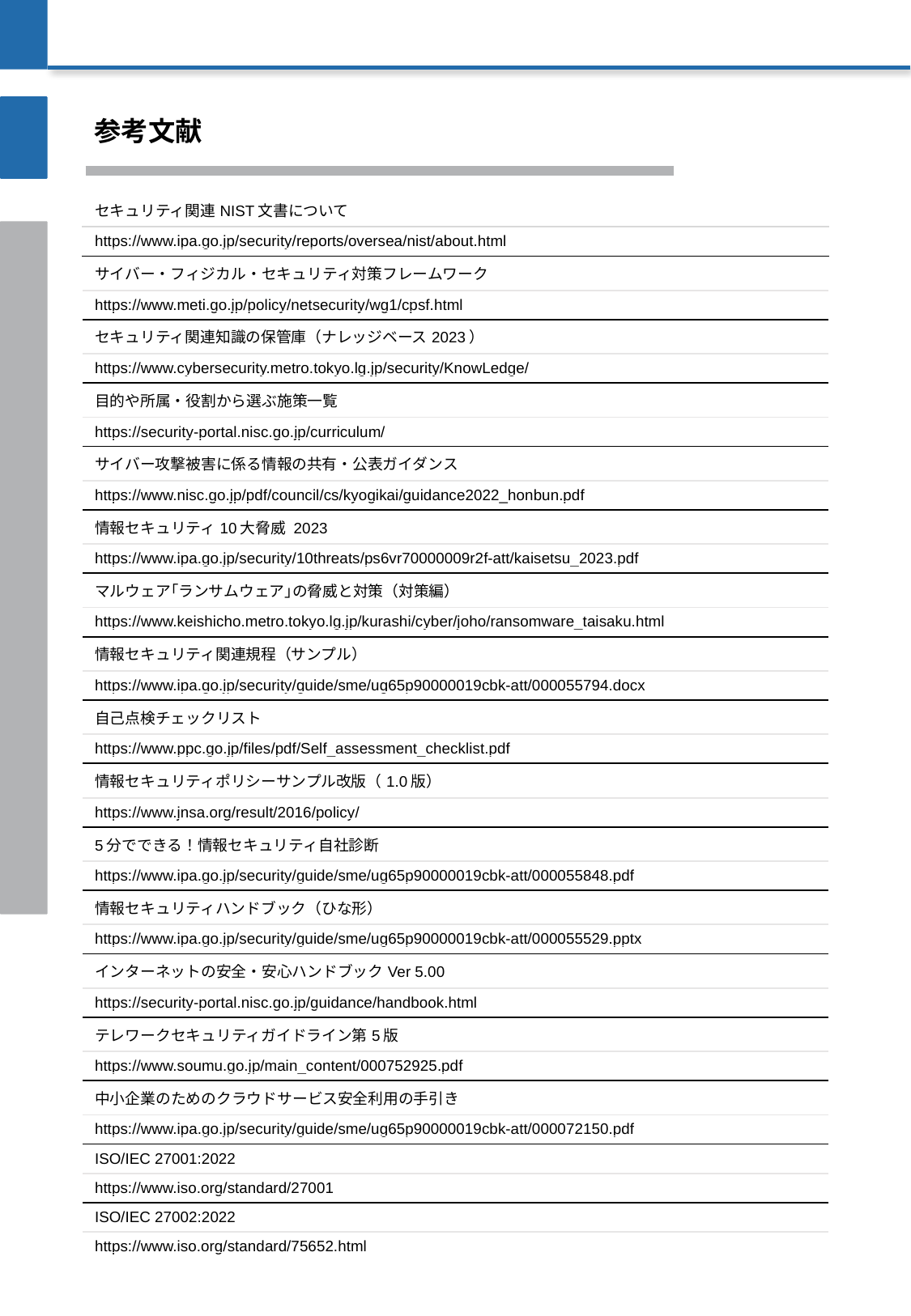

参考文献
| セキュリティ関連NIST文書について |
| --- |
| https://www.ipa.go.jp/security/reports/oversea/nist/about.html |
| サイバー・フィジカル・セキュリティ対策フレームワーク |
| https://www.meti.go.jp/policy/netsecurity/wg1/cpsf.html |
| セキュリティ関連知識の保管庫（ナレッジベース2023） |
| https://www.cybersecurity.metro.tokyo.lg.jp/security/KnowLedge/ |
| 目的や所属・役割から選ぶ施策一覧 |
| https://security-portal.nisc.go.jp/curriculum/ |
| サイバー攻撃被害に係る情報の共有・公表ガイダンス |
| https://www.nisc.go.jp/pdf/council/cs/kyogikai/guidance2022\_honbun.pdf |
| 情報セキュリティ10大脅威 2023 |
| https://www.ipa.go.jp/security/10threats/ps6vr70000009r2f-att/kaisetsu\_2023.pdf |
| マルウェア｢ランサムウェア｣の脅威と対策（対策編） |
| https://www.keishicho.metro.tokyo.lg.jp/kurashi/cyber/joho/ransomware\_taisaku.html |
| 情報セキュリティ関連規程（サンプル） |
| https://www.ipa.go.jp/security/guide/sme/ug65p90000019cbk-att/000055794.docx |
| 自己点検チェックリスト |
| https://www.ppc.go.jp/files/pdf/Self\_assessment\_checklist.pdf |
| 情報セキュリティポリシーサンプル改版（1.0版） |
| https://www.jnsa.org/result/2016/policy/ |
| 5分でできる！情報セキュリティ自社診断 |
| https://www.ipa.go.jp/security/guide/sme/ug65p90000019cbk-att/000055848.pdf |
| 情報セキュリティハンドブック（ひな形） |
| https://www.ipa.go.jp/security/guide/sme/ug65p90000019cbk-att/000055529.pptx |
| インターネットの安全・安心ハンドブックVer 5.00 |
| https://security-portal.nisc.go.jp/guidance/handbook.html |
| テレワークセキュリティガイドライン第5版 |
| https://www.soumu.go.jp/main\_content/000752925.pdf |
| 中小企業のためのクラウドサービス安全利用の手引き |
| https://www.ipa.go.jp/security/guide/sme/ug65p90000019cbk-att/000072150.pdf |
| ISO/IEC 27001:2022 |
| https://www.iso.org/standard/27001 |
| ISO/IEC 27002:2022 |
| https://www.iso.org/standard/75652.html |